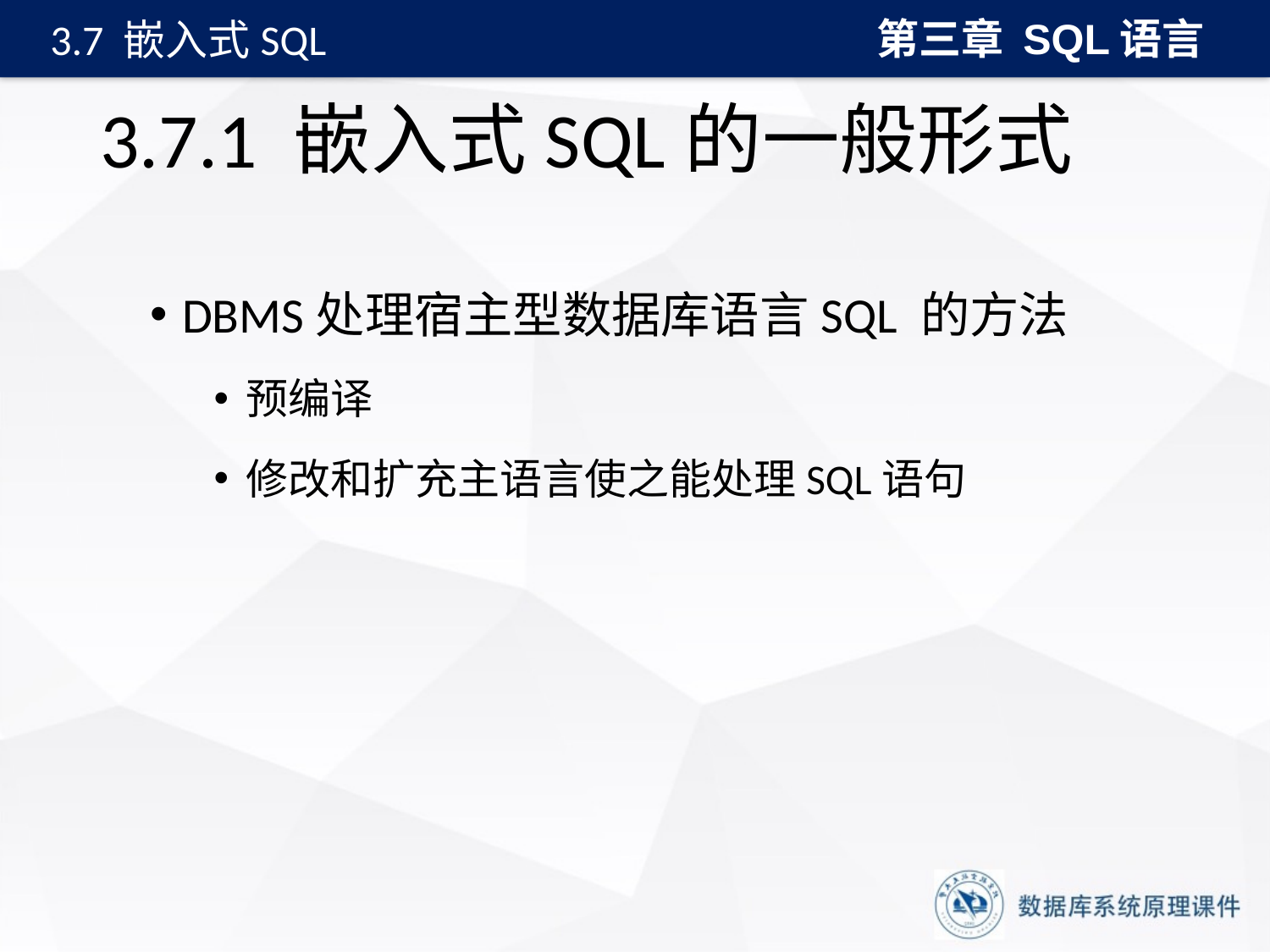

第三章 SQL语言
3.7 嵌入式SQL
# 3.7.1 嵌入式SQL的一般形式
DBMS处理宿主型数据库语言SQL 的方法
预编译
修改和扩充主语言使之能处理SQL语句